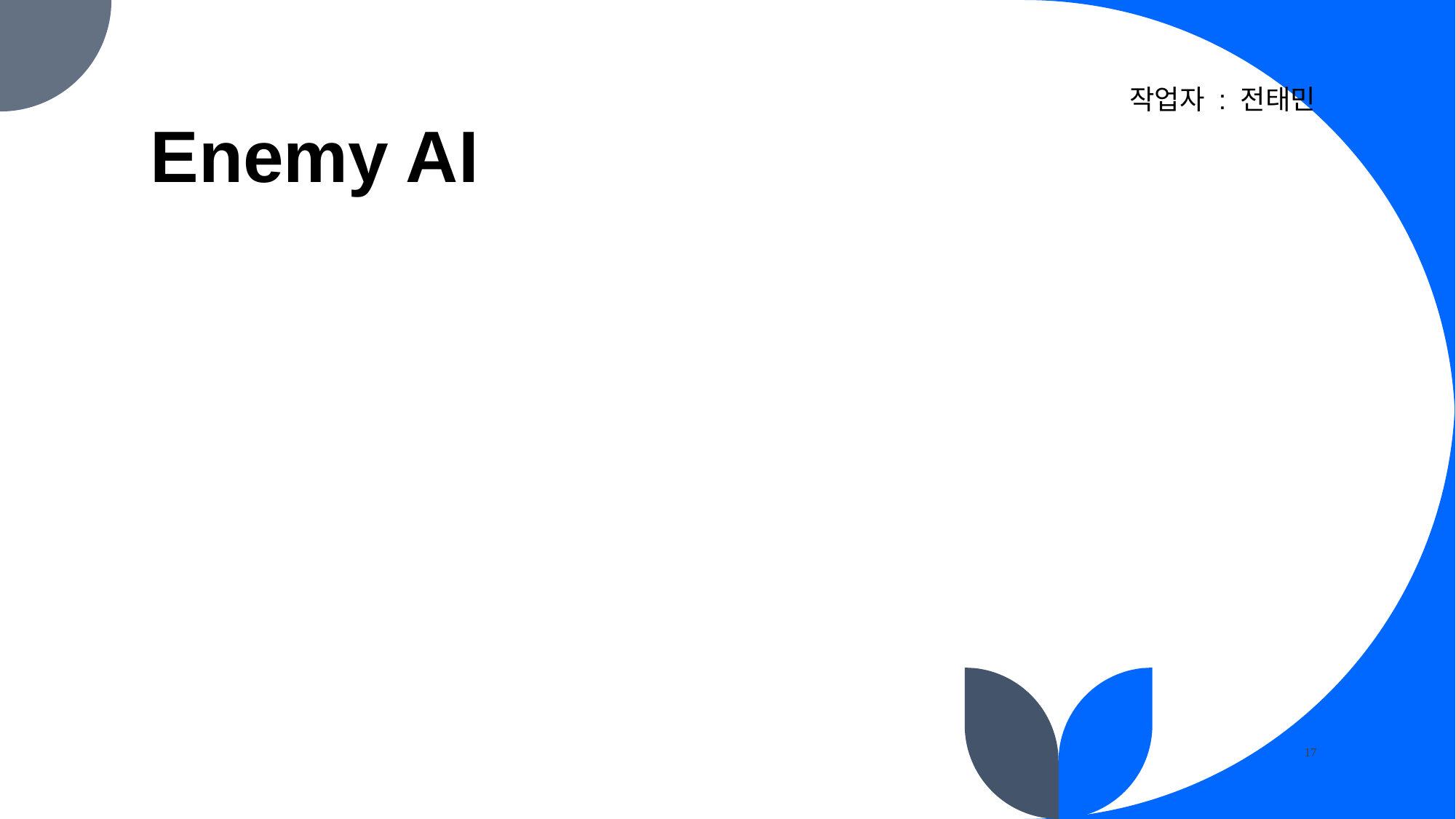

# Enemy AI
작업자 : 전태민

17